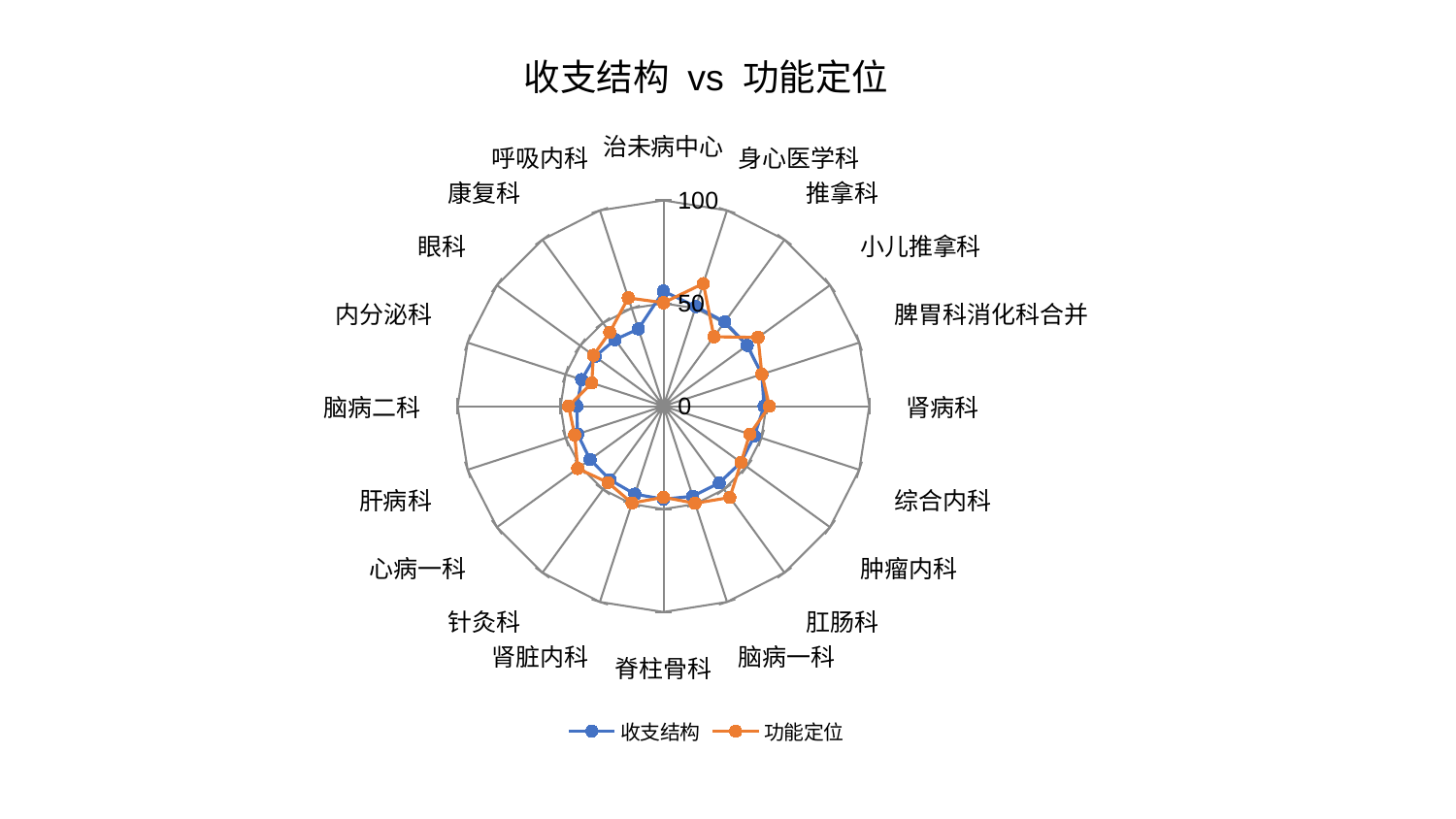

### Chart: 收支结构 vs 功能定位

| Category | 收支结构 | 功能定位 |
|---|---|---|
| 治未病中心 | 55.897779422189586 | 50.270564620785976 |
| 身心医学科 | 50.88027047713301 | 62.651969930880355 |
| 推拿科 | 50.67890006418836 | 41.734153916197215 |
| 小儿推拿科 | 50.306280232079715 | 56.812692372091 |
| 脾胃科消化科合并 | 50.27853666411523 | 50.270042261919414 |
| 肾病科 | 48.85781462098681 | 51.49985352128741 |
| 综合内科 | 46.528746951998144 | 44.08266222427566 |
| 肿瘤内科 | 46.49043204853246 | 46.57706232569602 |
| 肛肠科 | 46.10653505729812 | 54.847352808612634 |
| 脑病一科 | 46.027339554523714 | 49.589091375787156 |
| 脊柱骨科 | 45.15597041179469 | 44.26310997919553 |
| 肾脏内科 | 44.9558557936254 | 49.473979293557576 |
| 针灸科 | 44.20744132652655 | 45.89155133114511 |
| 心病一科 | 44.047589633216084 | 51.49938241268815 |
| 肝病科 | 43.88609946328319 | 45.33804967809072 |
| 脑病二科 | 42.07166798919455 | 46.1014779720149 |
| 内分泌科 | 41.78631622217026 | 36.602219820951895 |
| 眼科 | 41.052118435018116 | 42.06323621119657 |
| 康复科 | 39.98143668750646 | 44.38497166380437 |
| 呼吸内科 | 39.484387373993144 | 55.3535738374167 |
133